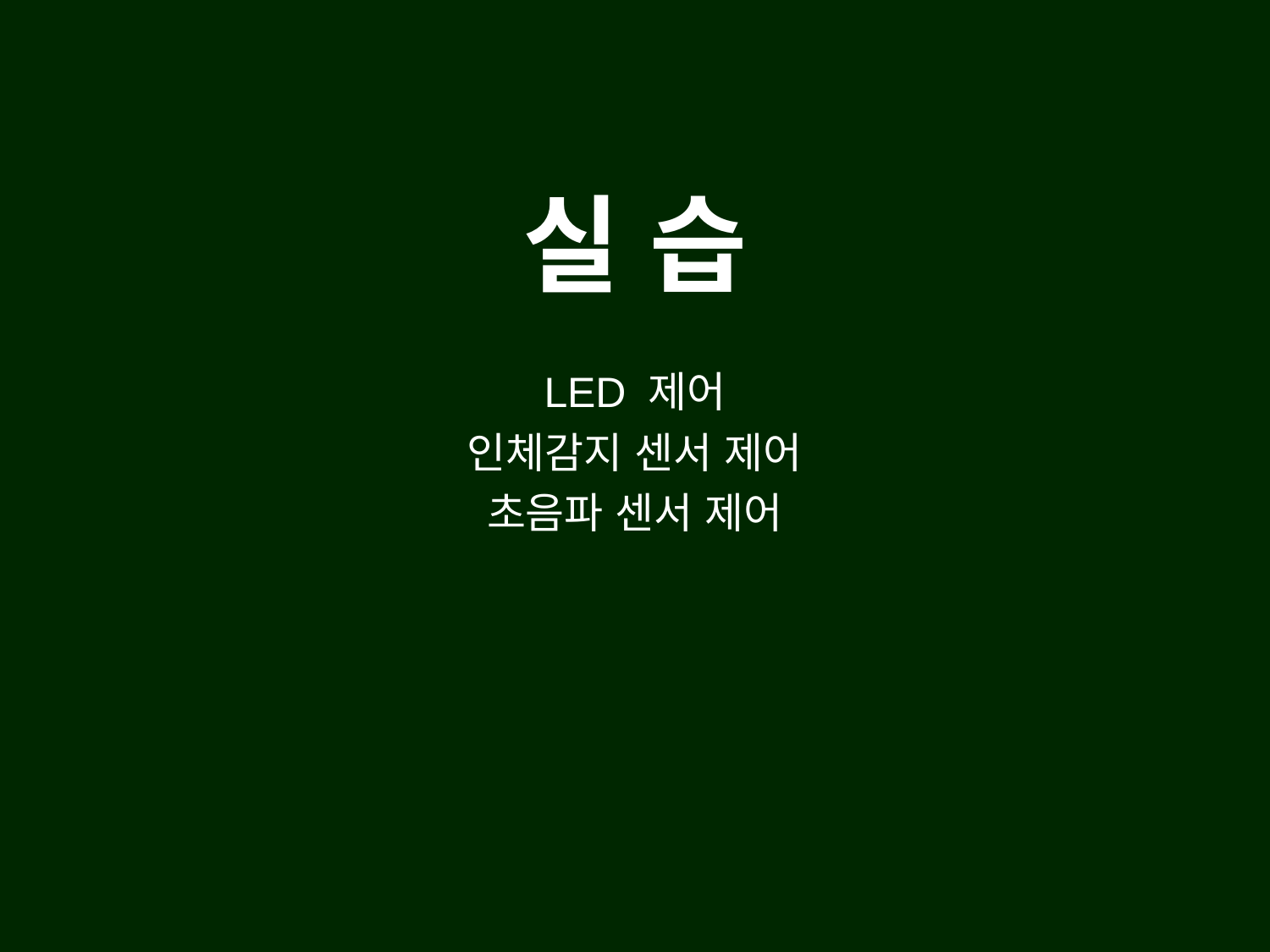

실 습
LED 제어
인체감지 센서 제어
초음파 센서 제어